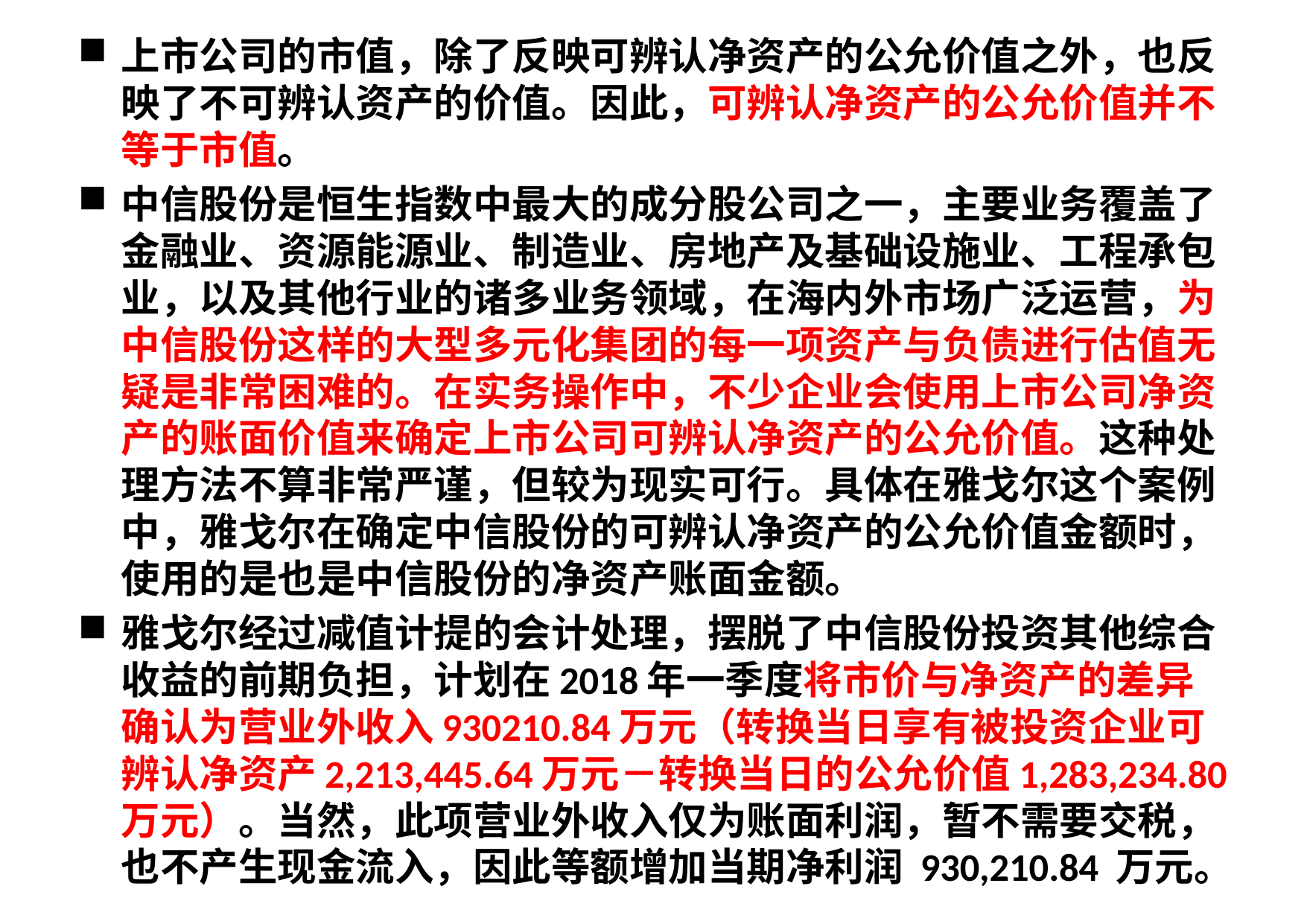

上市公司的市值，除了反映可辨认净资产的公允价值之外，也反映了不可辨认资产的价值。因此，可辨认净资产的公允价值并不等于市值。
中信股份是恒生指数中最大的成分股公司之一，主要业务覆盖了金融业、资源能源业、制造业、房地产及基础设施业、工程承包业，以及其他行业的诸多业务领域，在海内外市场广泛运营，为中信股份这样的大型多元化集团的每一项资产与负债进行估值无疑是非常困难的。在实务操作中，不少企业会使用上市公司净资产的账面价值来确定上市公司可辨认净资产的公允价值。这种处理方法不算非常严谨，但较为现实可行。具体在雅戈尔这个案例中，雅戈尔在确定中信股份的可辨认净资产的公允价值金额时，使用的是也是中信股份的净资产账面金额。
雅戈尔经过减值计提的会计处理，摆脱了中信股份投资其他综合收益的前期负担，计划在2018年一季度将市价与净资产的差异确认为营业外收入930210.84万元（转换当日享有被投资企业可辨认净资产2,213,445.64万元－转换当日的公允价值1,283,234.80万元）。当然，此项营业外收入仅为账面利润，暂不需要交税，也不产生现金流入，因此等额增加当期净利润 930,210.84 万元。
19